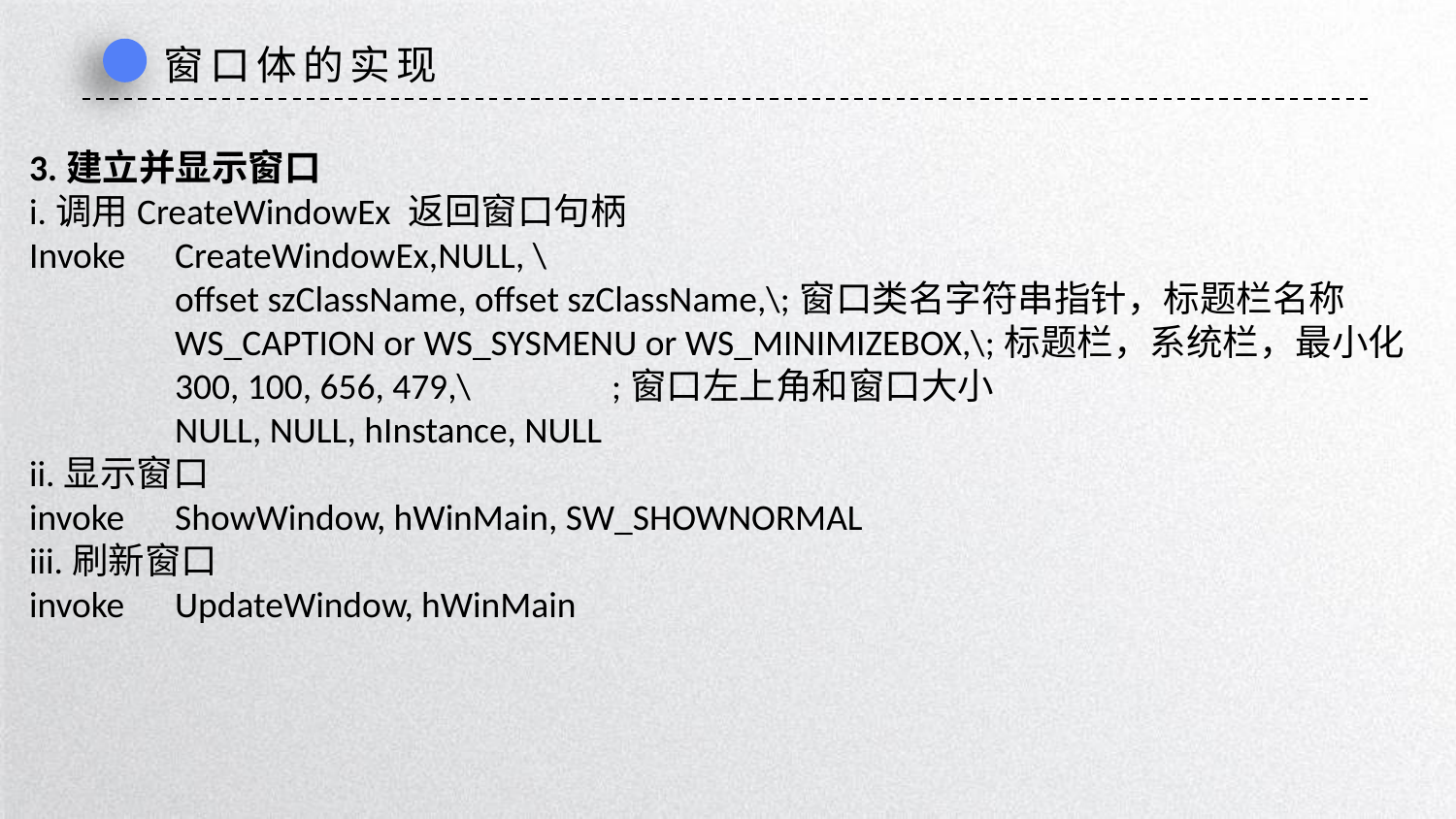

窗口体的实现

3.建立并显示窗口
i.调用CreateWindowEx 返回窗口句柄
Invoke	CreateWindowEx,NULL, \
	offset szClassName, offset szClassName,\;窗口类名字符串指针，标题栏名称
	WS_CAPTION or WS_SYSMENU or WS_MINIMIZEBOX,\;标题栏，系统栏，最小化
	300, 100, 656, 479,\	;窗口左上角和窗口大小
	NULL, NULL, hInstance, NULL
ii.显示窗口
invoke	ShowWindow, hWinMain, SW_SHOWNORMAL
iii.刷新窗口
invoke	UpdateWindow, hWinMain
延时符